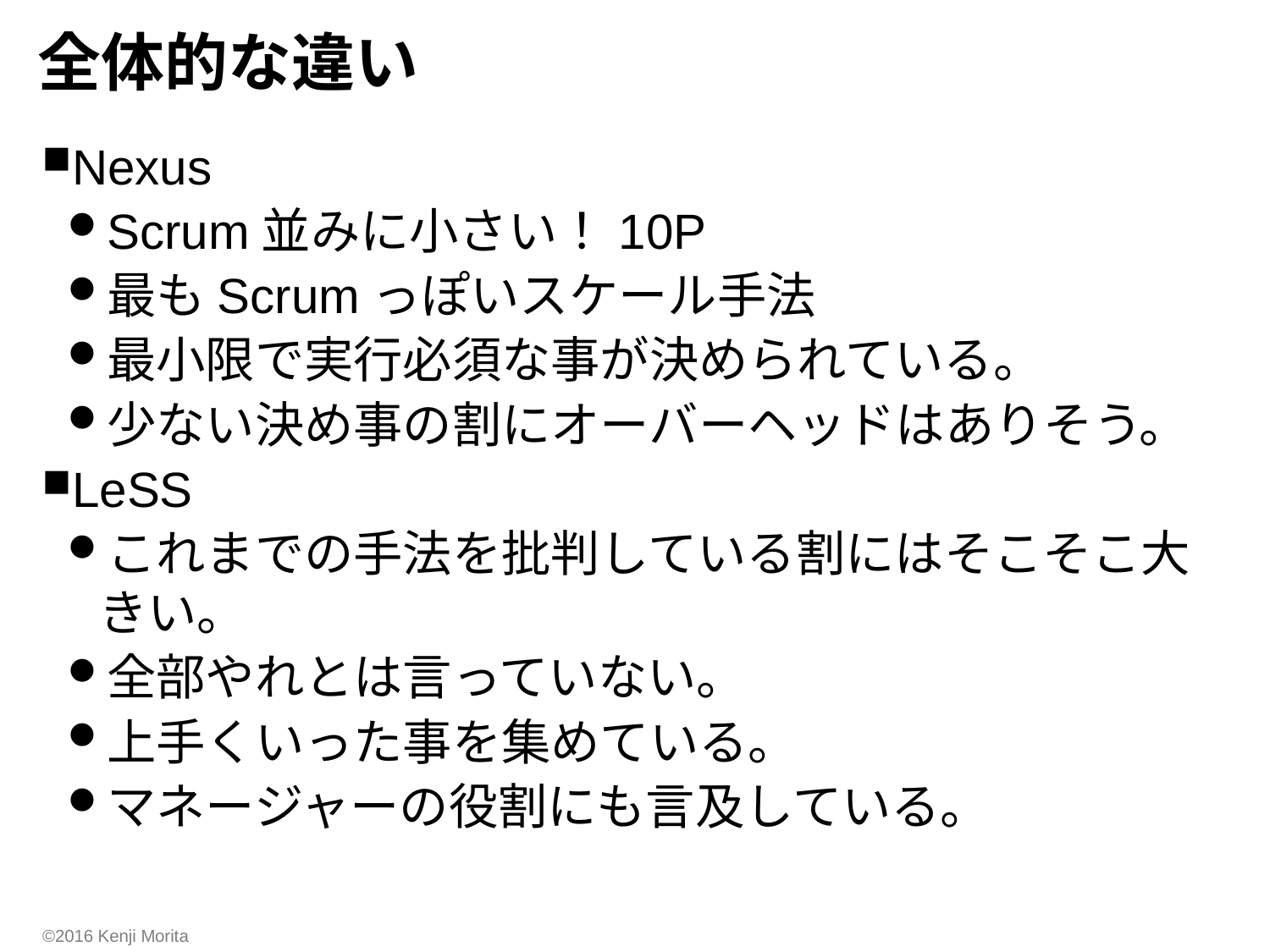

# 全体的な違い
Nexus
Scrum並みに小さい！10P
最もScrumっぽいスケール手法
最小限で実行必須な事が決められている。
少ない決め事の割にオーバーヘッドはありそう。
LeSS
これまでの手法を批判している割にはそこそこ大きい。
全部やれとは言っていない。
上手くいった事を集めている。
マネージャーの役割にも言及している。